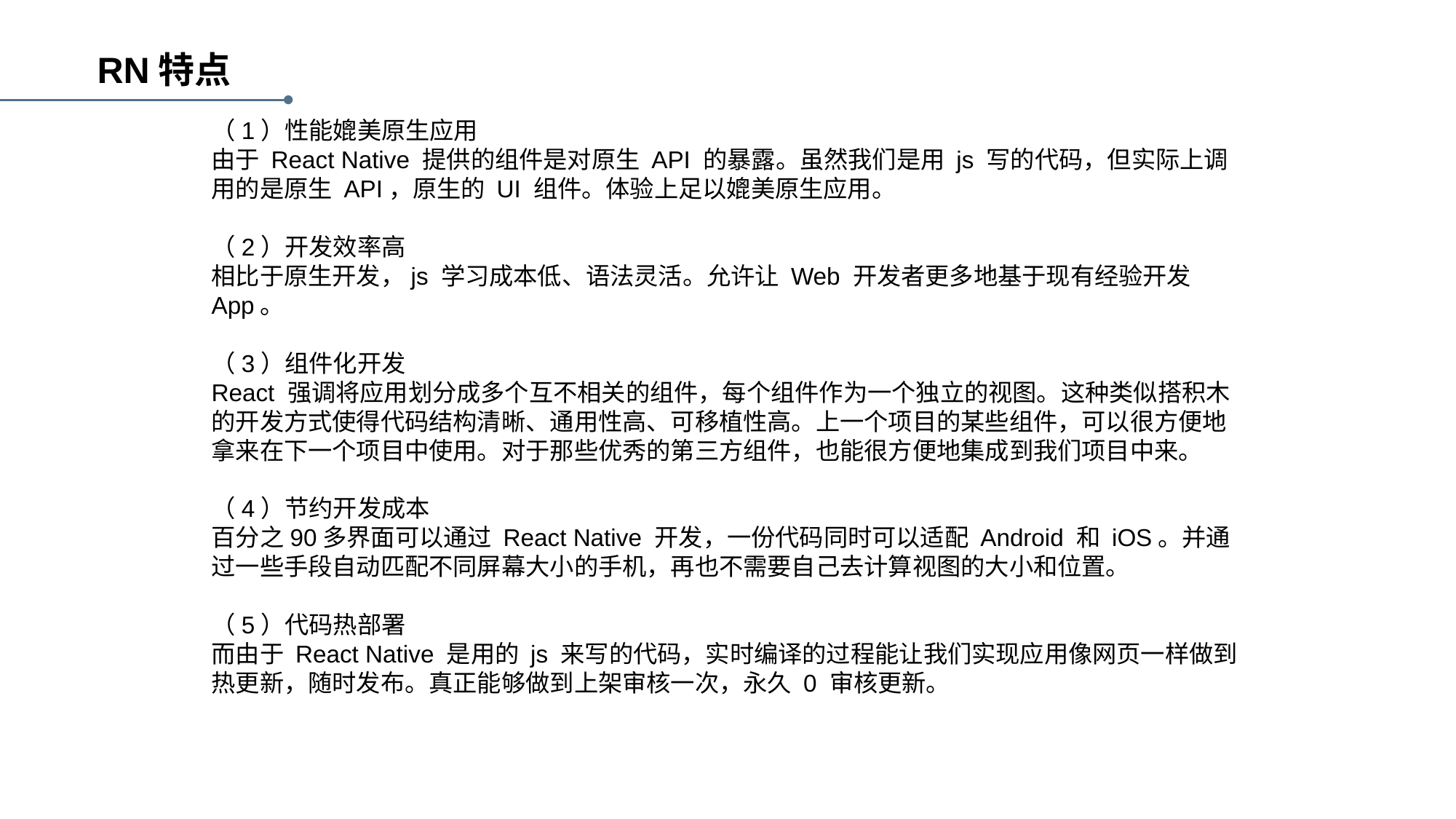

RN特点
（1）性能媲美原生应用
由于 React Native 提供的组件是对原生 API 的暴露。虽然我们是用 js 写的代码，但实际上调用的是原生 API，原生的 UI 组件。体验上足以媲美原生应用。

（2）开发效率高
相比于原生开发，js 学习成本低、语法灵活。允许让 Web 开发者更多地基于现有经验开发 App。

（3）组件化开发
React 强调将应用划分成多个互不相关的组件，每个组件作为一个独立的视图。这种类似搭积木的开发方式使得代码结构清晰、通用性高、可移植性高。上一个项目的某些组件，可以很方便地拿来在下一个项目中使用。对于那些优秀的第三方组件，也能很方便地集成到我们项目中来。

（4）节约开发成本
百分之90多界面可以通过 React Native 开发，一份代码同时可以适配 Android 和 iOS。并通过一些手段自动匹配不同屏幕大小的手机，再也不需要自己去计算视图的大小和位置。

（5）代码热部署
而由于 React Native 是用的 js 来写的代码，实时编译的过程能让我们实现应用像网页一样做到热更新，随时发布。真正能够做到上架审核一次，永久 0 审核更新。